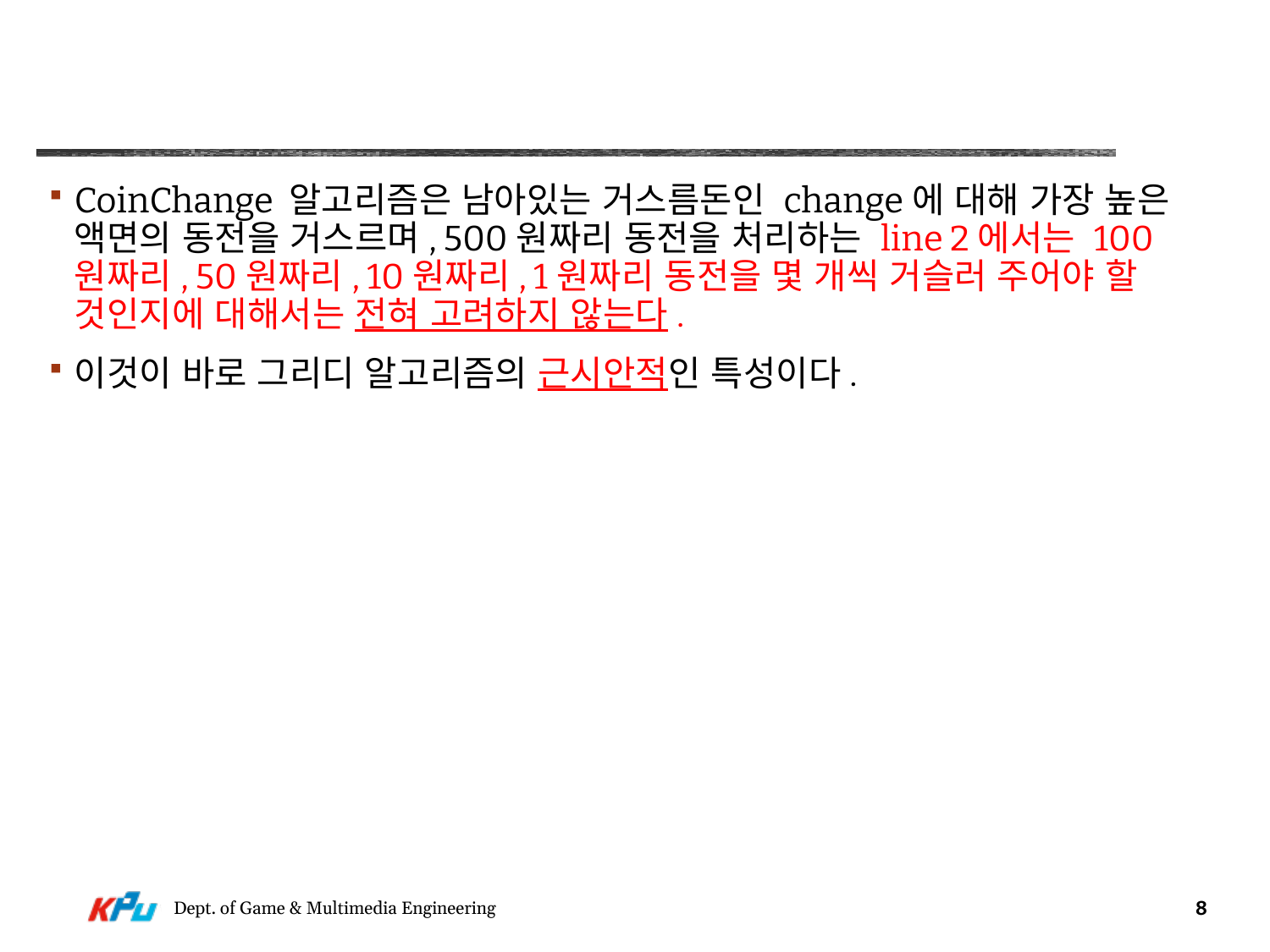

#
CoinChange 알고리즘은 남아있는 거스름돈인 change에 대해 가장 높은 액면의 동전을 거스르며, 500원짜리 동전을 처리하는 line 2에서는 100원짜리, 50원짜리, 10원짜리, 1원짜리 동전을 몇 개씩 거슬러 주어야 할 것인지에 대해서는 전혀 고려하지 않는다.
이것이 바로 그리디 알고리즘의 근시안적인 특성이다.

Dept. of Game & Multimedia Engineering
8